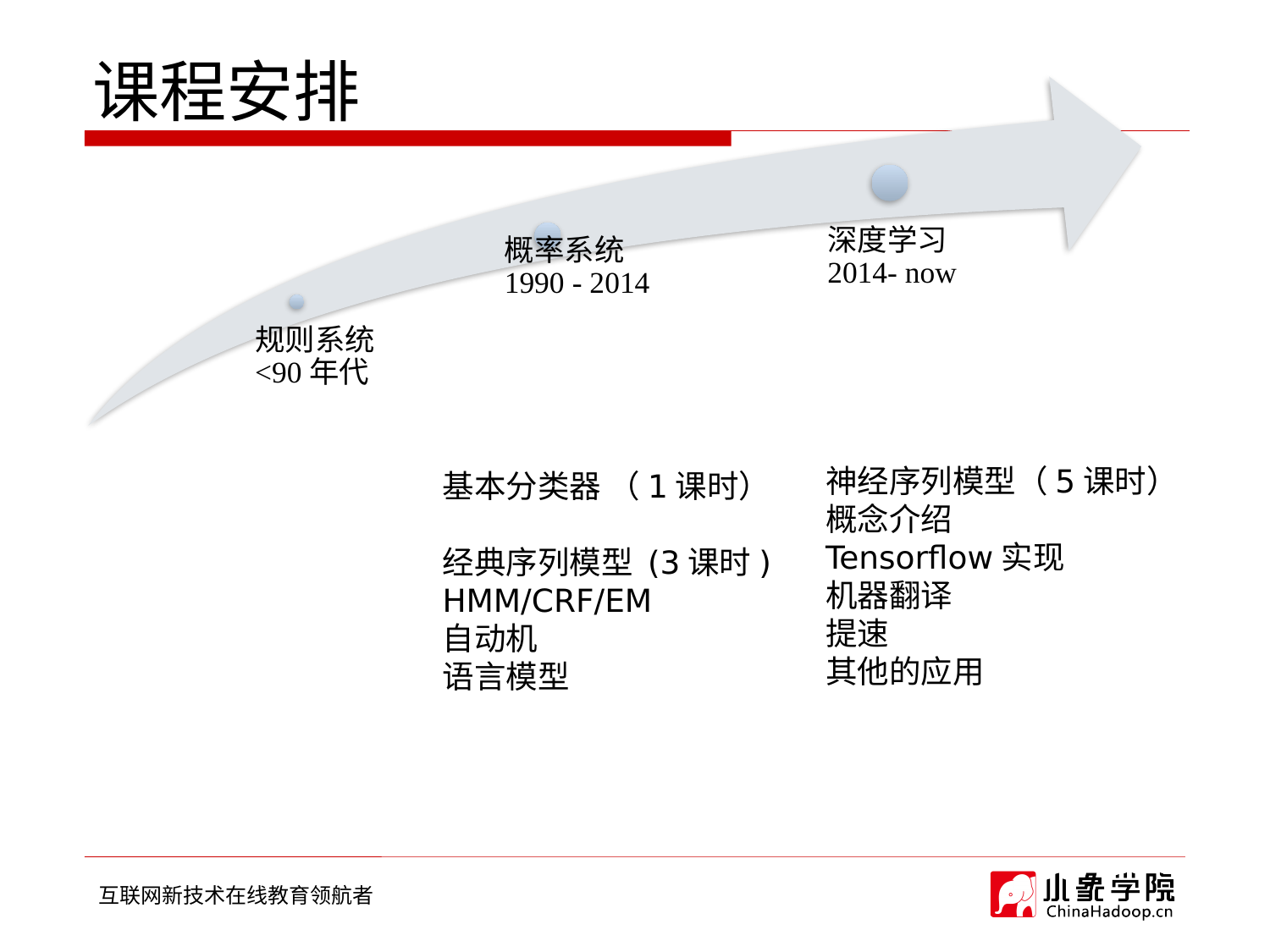

# 课程安排
规则系统
<90年代
概率系统 1990 - 2014
深度学习 2014- now
神经序列模型（5课时）
概念介绍
Tensorflow实现
机器翻译
提速
其他的应用
基本分类器 （1课时）

经典序列模型 (3课时)
HMM/CRF/EM
自动机
语言模型